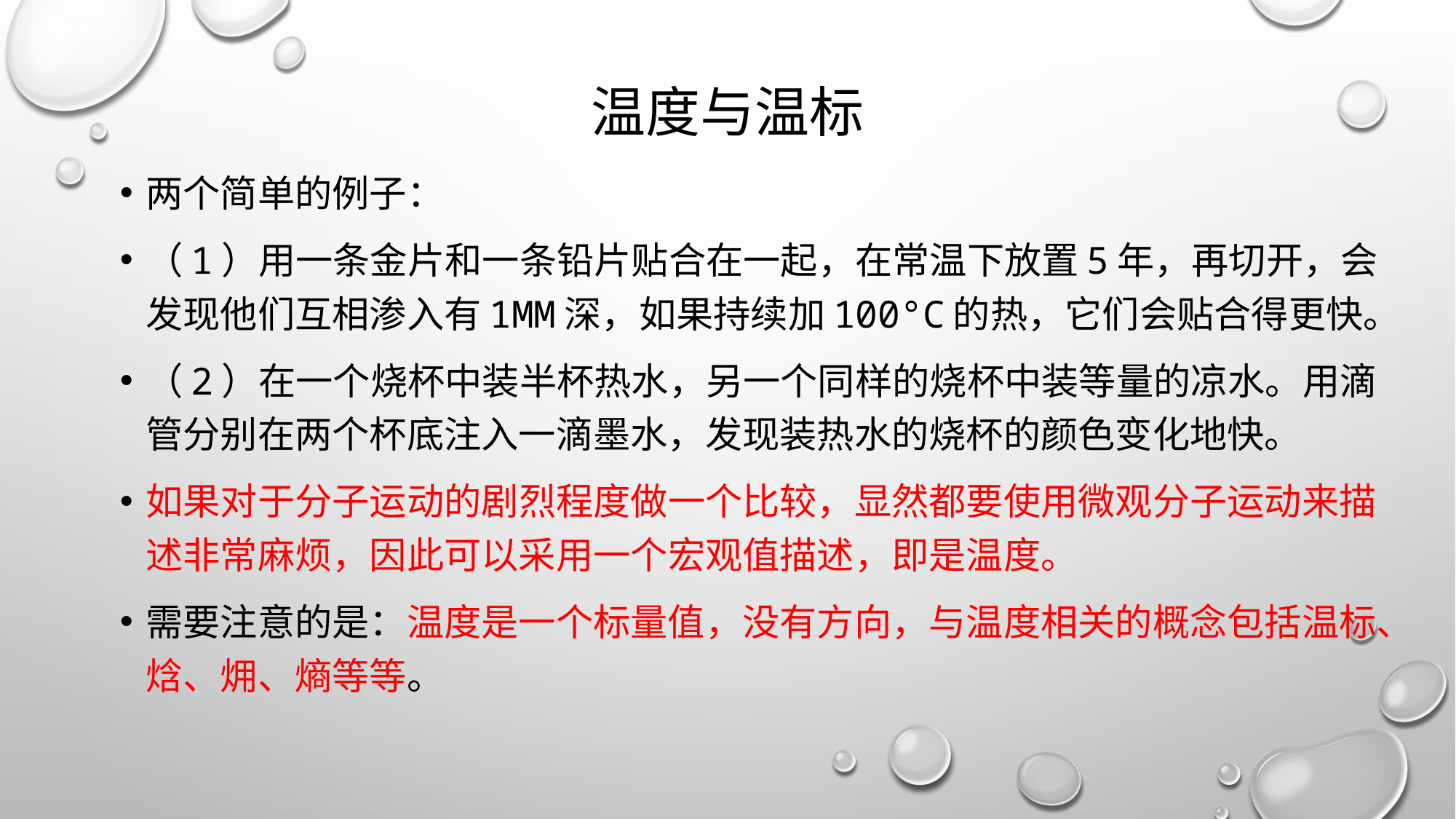

# 温度与温标
两个简单的例子：
（1）用一条金片和一条铅片贴合在一起，在常温下放置5年，再切开，会发现他们互相渗入有1mm深，如果持续加100°C的热，它们会贴合得更快。
（2）在一个烧杯中装半杯热水，另一个同样的烧杯中装等量的凉水。用滴管分别在两个杯底注入一滴墨水，发现装热水的烧杯的颜色变化地快。
如果对于分子运动的剧烈程度做一个比较，显然都要使用微观分子运动来描述非常麻烦，因此可以采用一个宏观值描述，即是温度。
需要注意的是：温度是一个标量值，没有方向，与温度相关的概念包括温标、焓、㶲、熵等等。